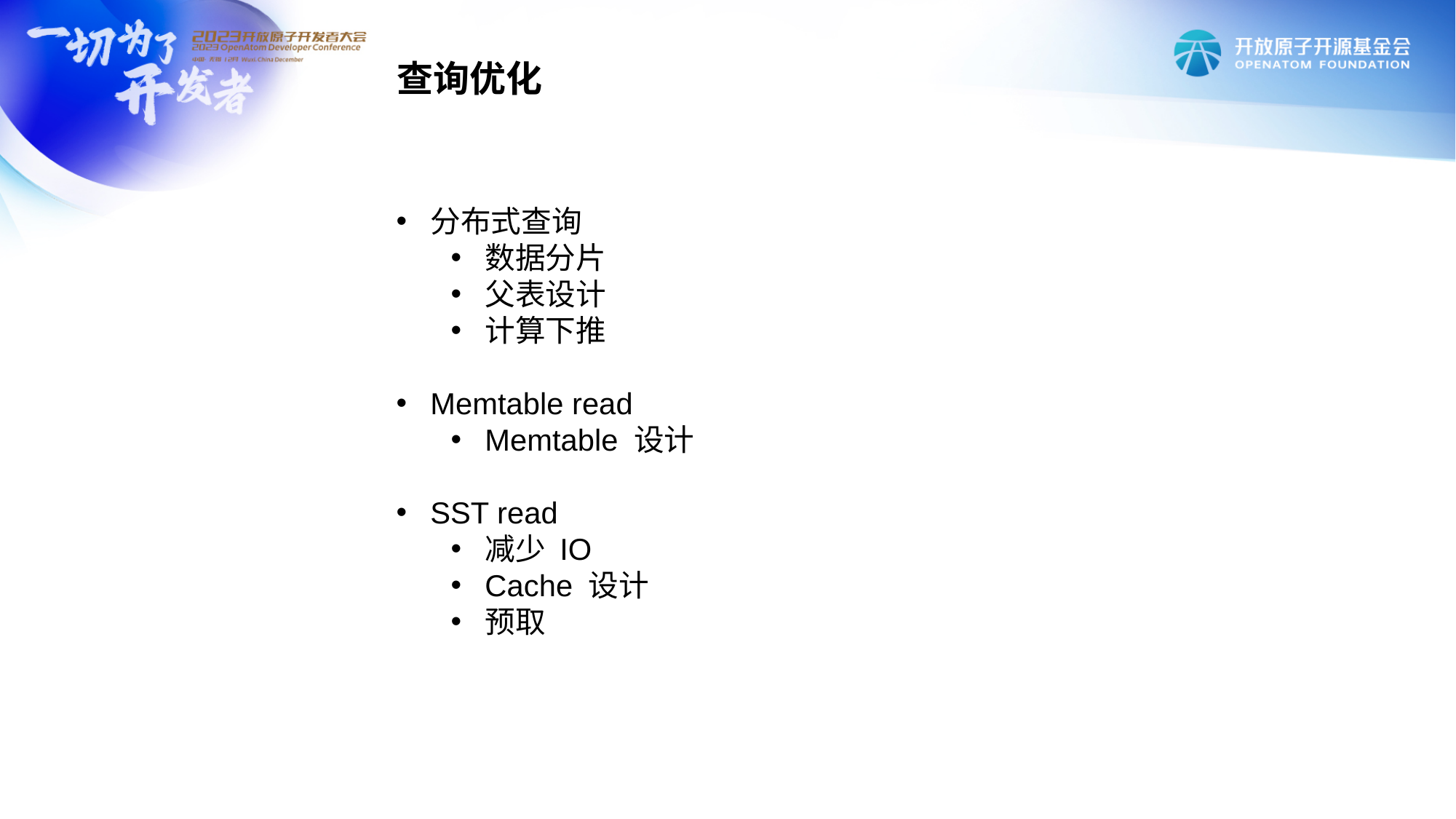

查询优化
分布式查询
数据分片
父表设计
计算下推

Memtable read
Memtable 设计

SST read
减少 IO
Cache 设计
预取